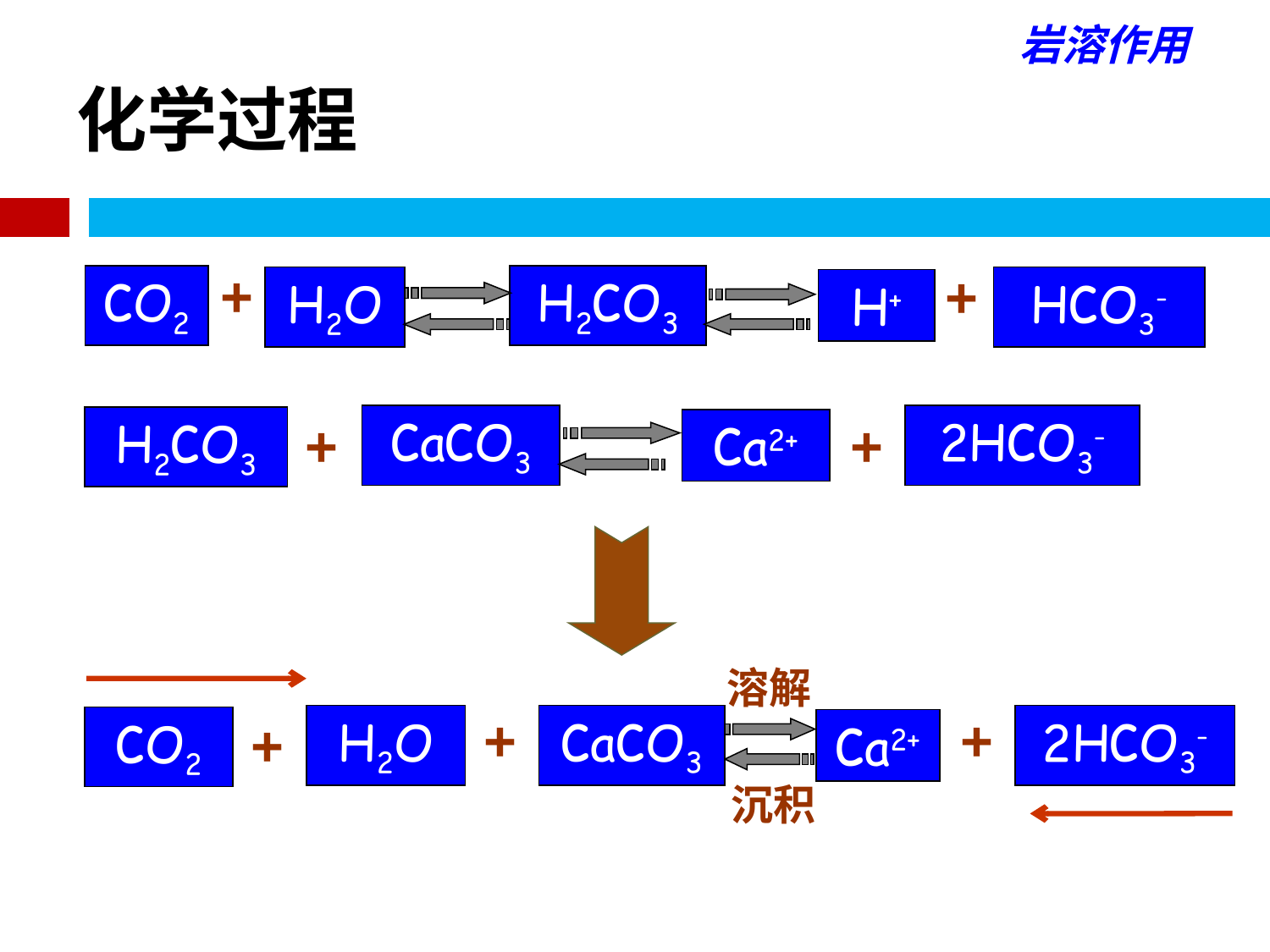

岩溶作用
# 化学过程
+
+
CO2
H2CO3
H+
H2O
HCO3-

+
+
CaCO3
Ca2+
2HCO3-
H2CO3

溶解

+
+
+
H2O
CaCO3
Ca2+
2HCO3-
CO2

沉积